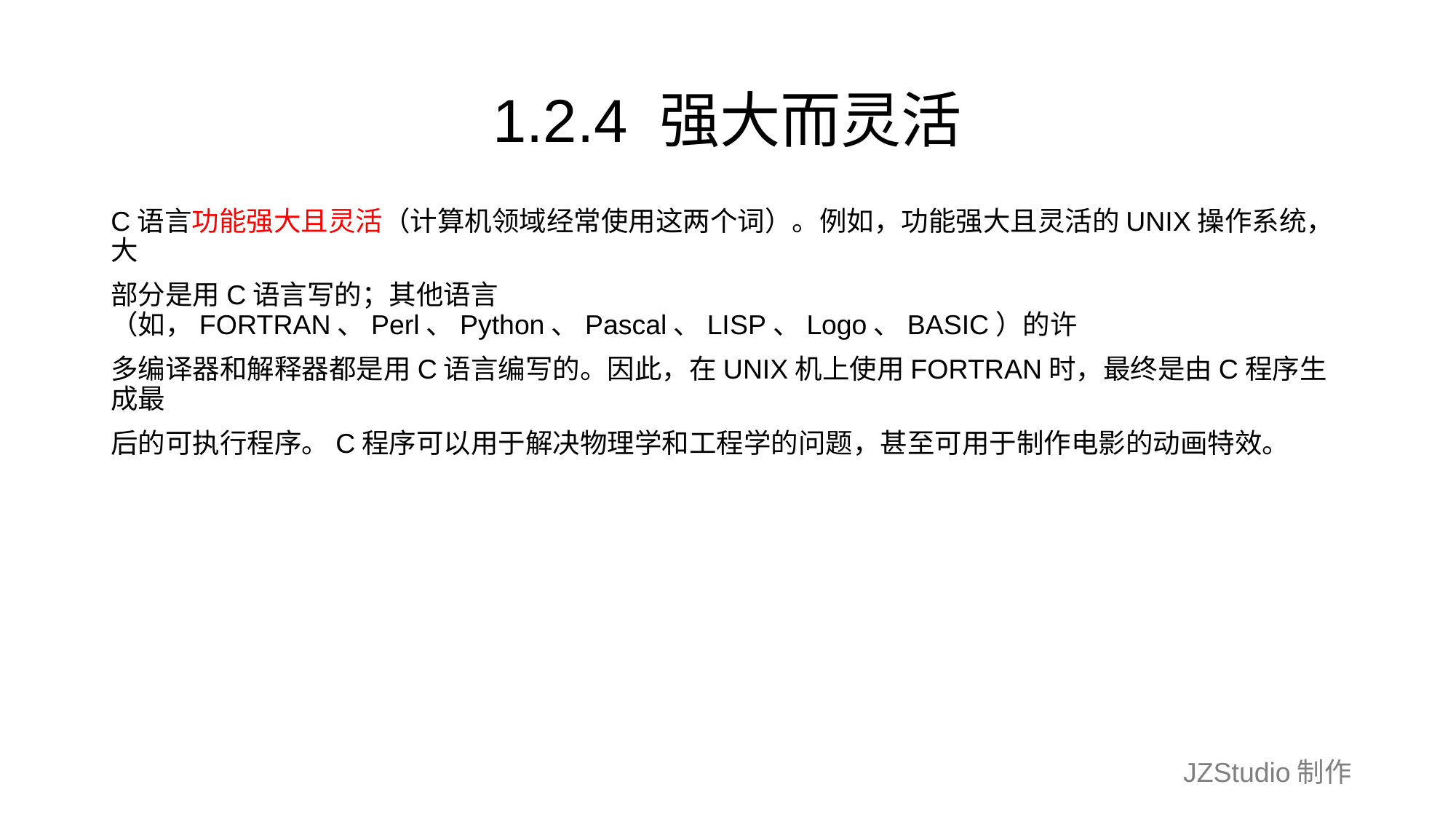

# 1.2.4 强大而灵活
C语言功能强大且灵活（计算机领域经常使用这两个词）。例如，功能强大且灵活的UNIX操作系统，大
部分是用C语言写的；其他语言（如，FORTRAN、Perl、Python、Pascal、LISP、Logo、BASIC）的许
多编译器和解释器都是用C语言编写的。因此，在UNIX机上使用FORTRAN时，最终是由C程序生成最
后的可执行程序。C程序可以用于解决物理学和工程学的问题，甚至可用于制作电影的动画特效。